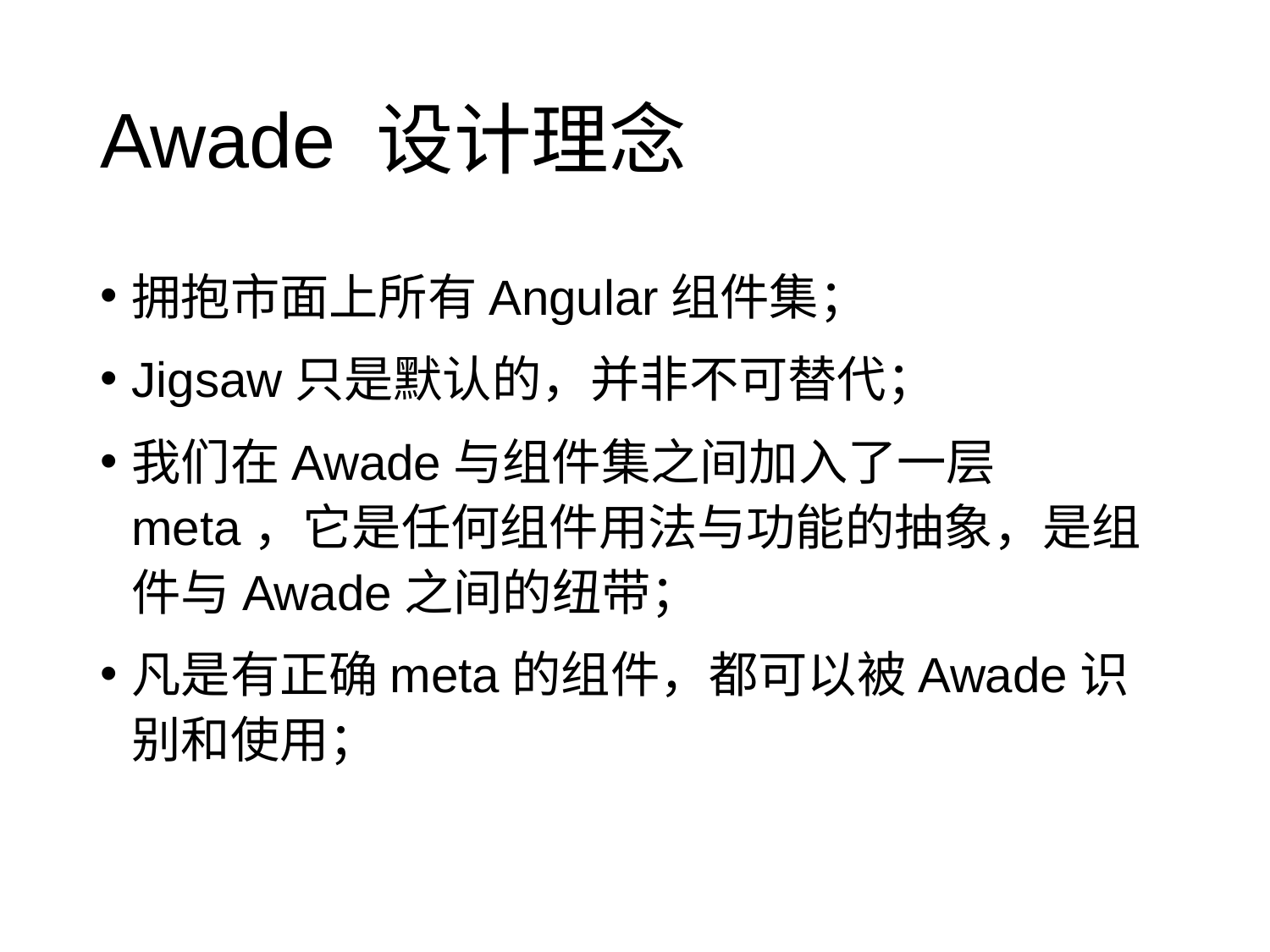

# Awade 设计理念
拥抱市面上所有Angular组件集；
Jigsaw只是默认的，并非不可替代；
我们在Awade与组件集之间加入了一层meta，它是任何组件用法与功能的抽象，是组件与Awade之间的纽带；
凡是有正确meta的组件，都可以被Awade识别和使用；